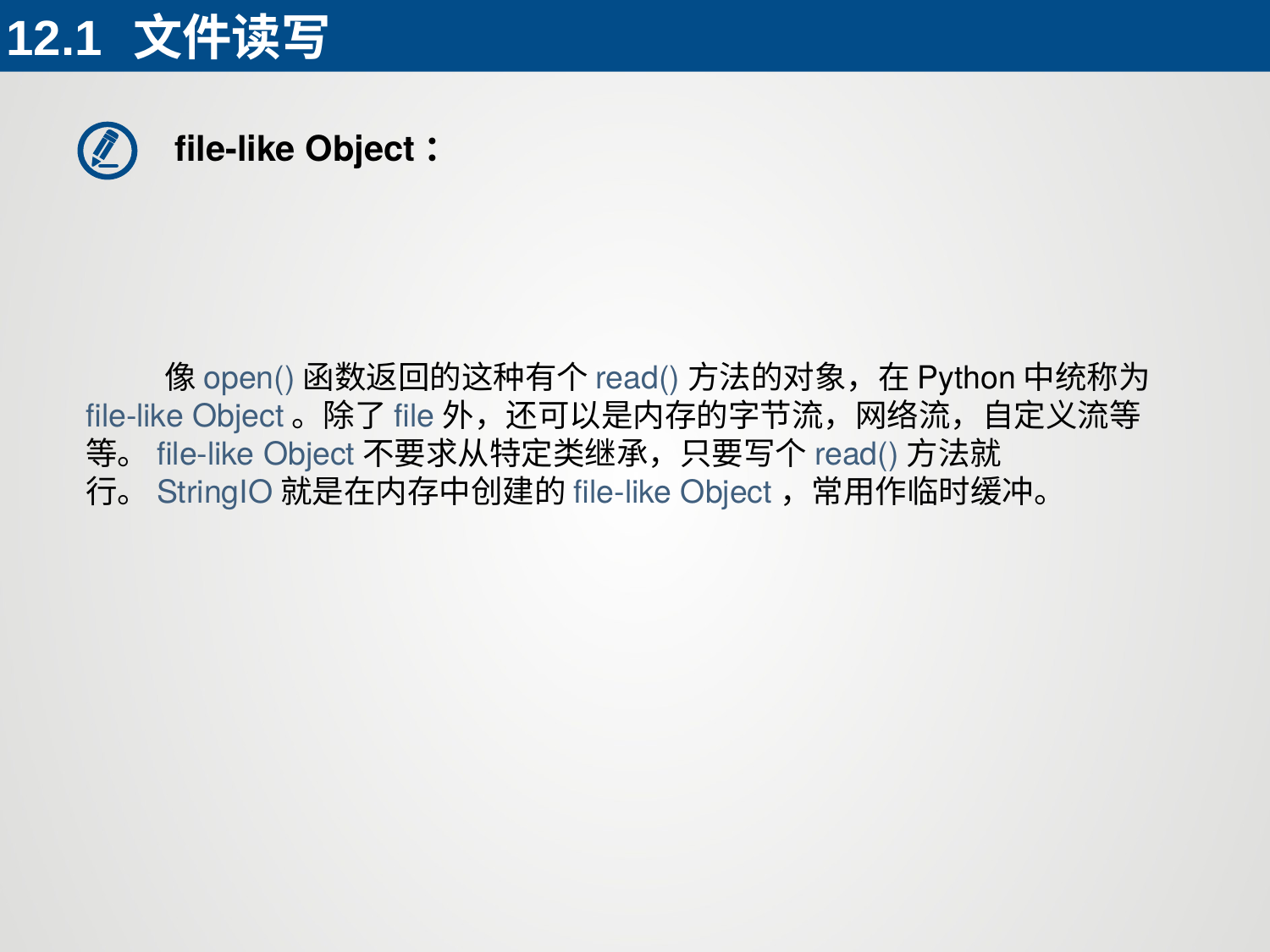

12.1	文件读写
file-like Object：

        像open()函数返回的这种有个read()方法的对象，在Python中统称为file-like Object。除了file外，还可以是内存的字节流，网络流，自定义流等等。file-like Object不要求从特定类继承，只要写个read()方法就行。StringIO就是在内存中创建的file-like Object，常用作临时缓冲。